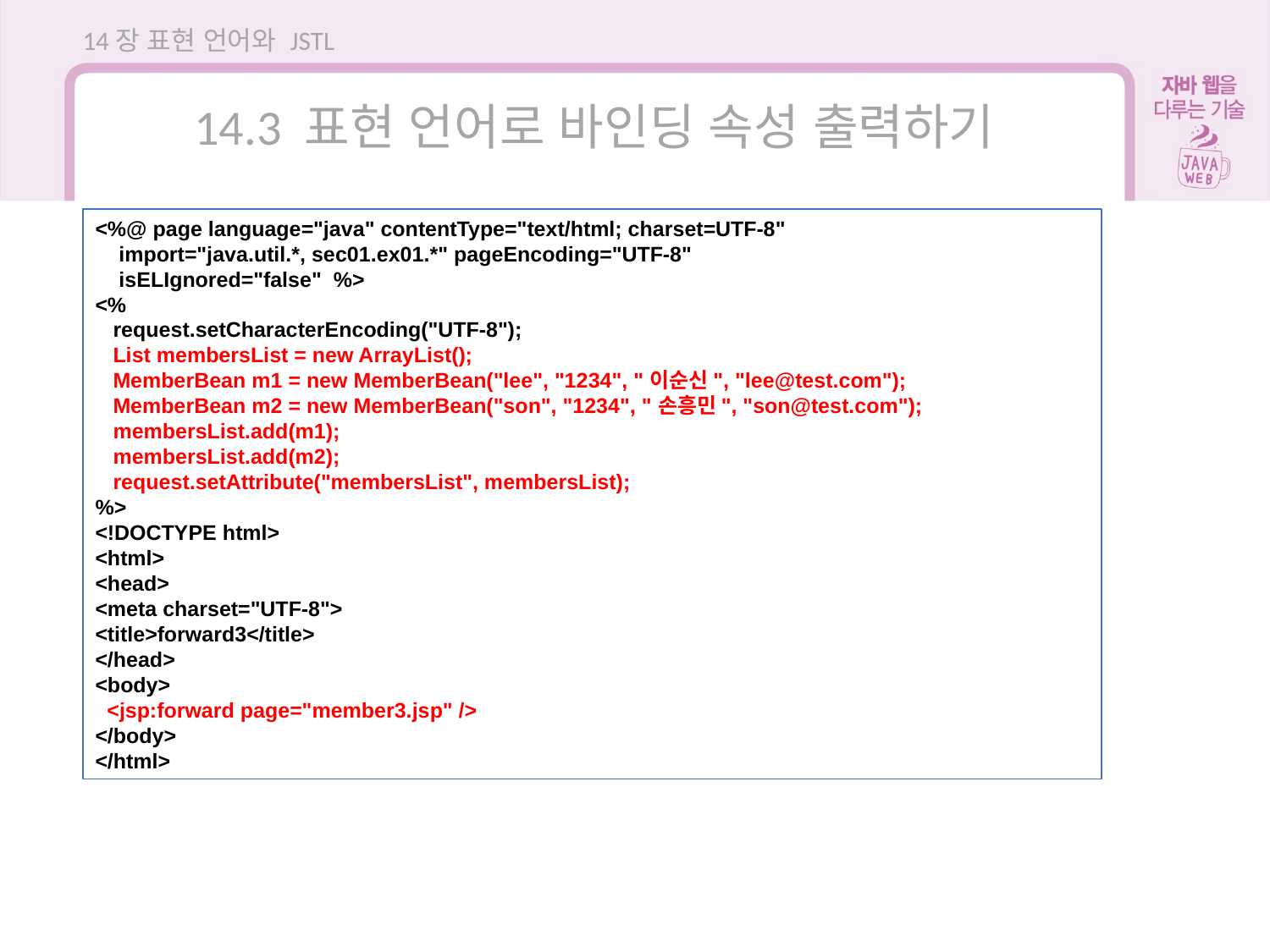

14장 표현 언어와 JSTL
14.3 표현 언어로 바인딩 속성 출력하기
<%@ page language="java" contentType="text/html; charset=UTF-8"
    import="java.util.*, sec01.ex01.*" pageEncoding="UTF-8"
    isELIgnored="false"  %>
<%
   request.setCharacterEncoding("UTF-8");
   List membersList = new ArrayList();
   MemberBean m1 = new MemberBean("lee", "1234", "이순신", "lee@test.com");
   MemberBean m2 = new MemberBean("son", "1234", "손흥민", "son@test.com");
   membersList.add(m1);
   membersList.add(m2);
   request.setAttribute("membersList", membersList);
%>
<!DOCTYPE html>
<html>
<head>
<meta charset="UTF-8">
<title>forward3</title>
</head>
<body>
  <jsp:forward page="member3.jsp" />
</body>
</html>